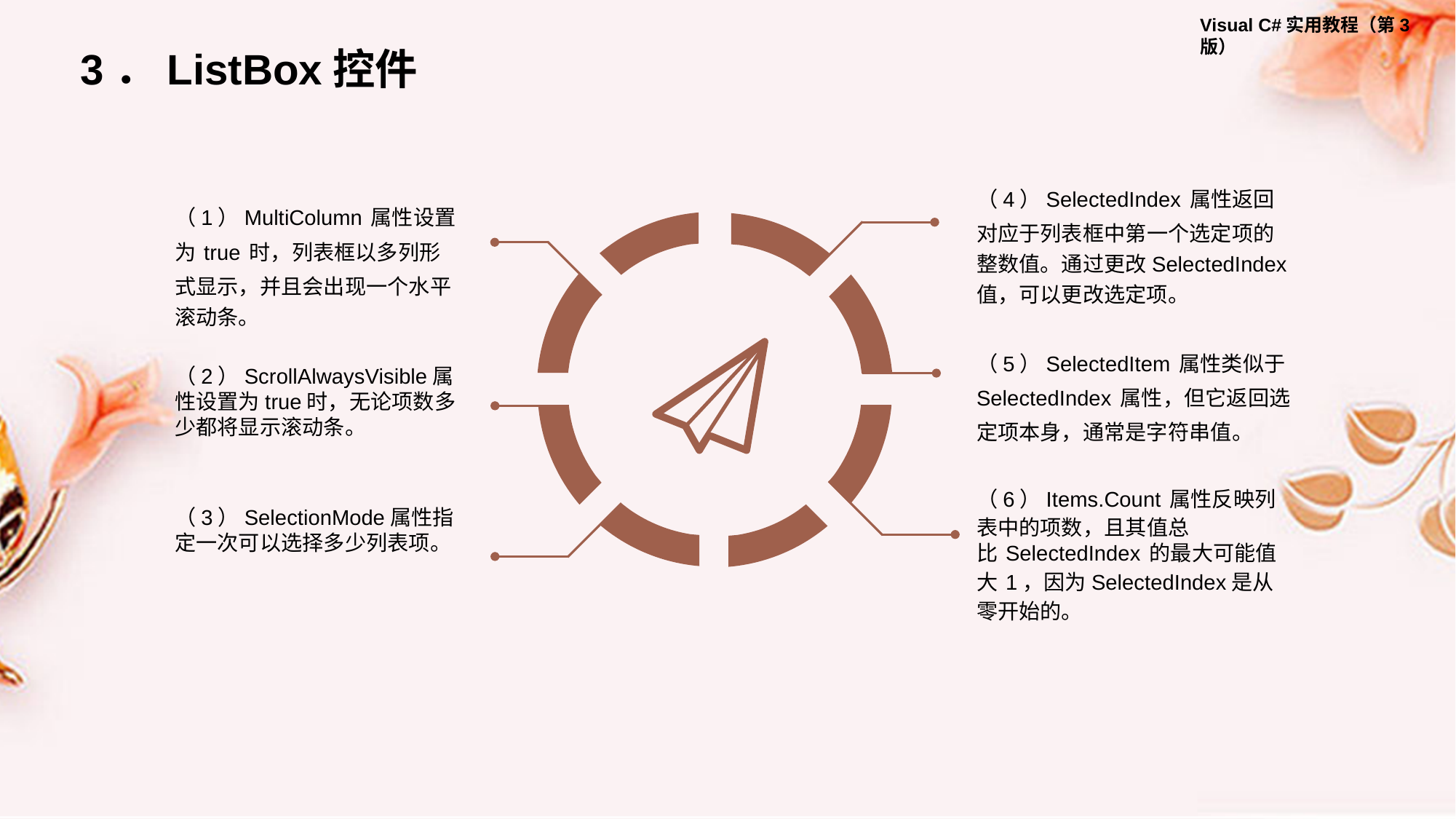

3．ListBox控件
（4）SelectedIndex 属性返回对应于列表框中第一个选定项的整数值。通过更改SelectedIndex值，可以更改选定项。

（1）MultiColumn 属性设置为 true 时，列表框以多列形式显示，并且会出现一个水平滚动条。

（5）SelectedItem 属性类似于 SelectedIndex 属性，但它返回选定项本身，通常是字符串值。
（2）ScrollAlwaysVisible属性设置为true时，无论项数多少都将显示滚动条。

（6）Items.Count 属性反映列表中的项数，且其值总比 SelectedIndex 的最大可能值大 1，因为SelectedIndex是从零开始的。

（3）SelectionMode属性指定一次可以选择多少列表项。